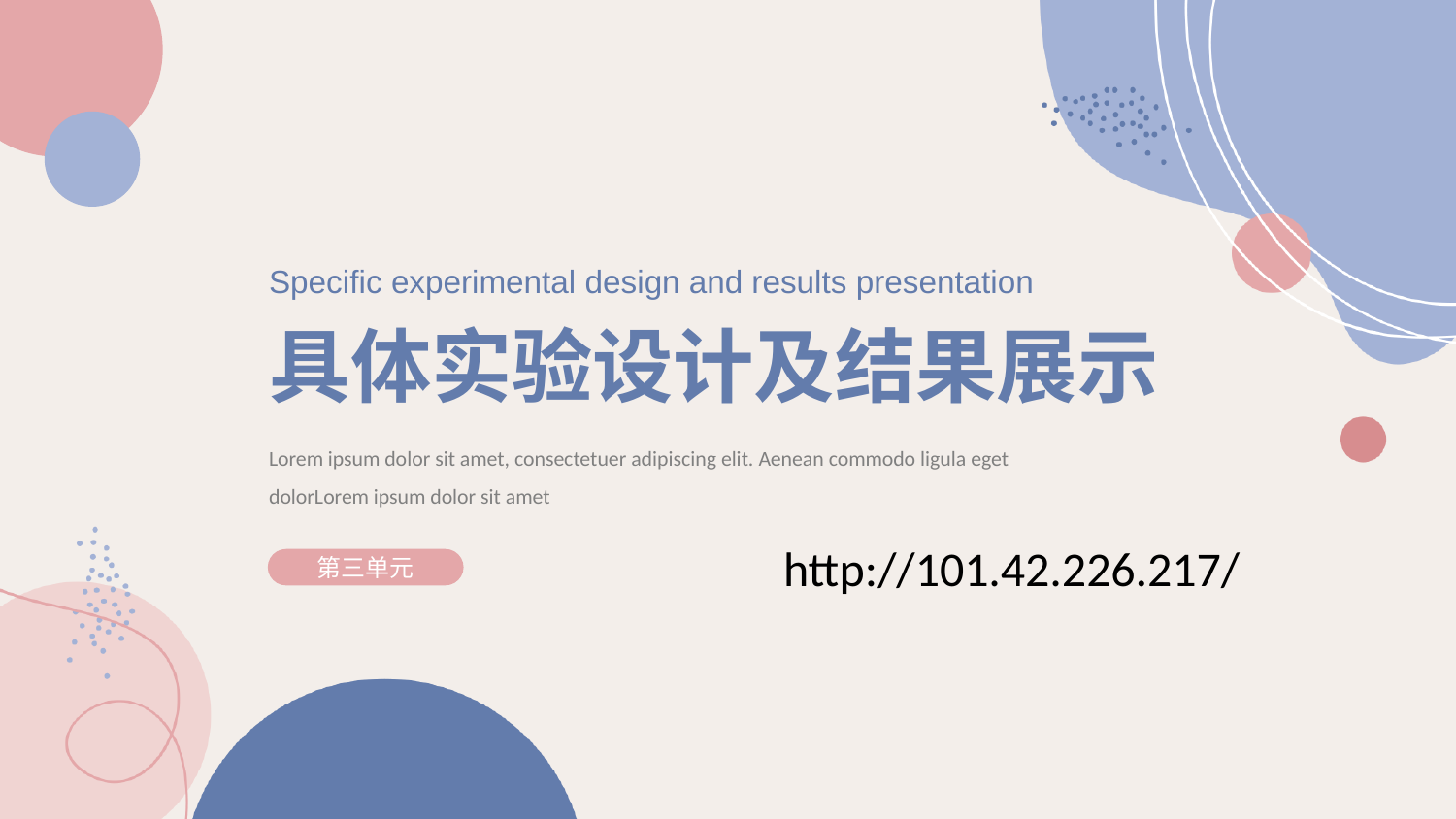

Specific experimental design and results presentation
具体实验设计及结果展示
Lorem ipsum dolor sit amet, consectetuer adipiscing elit. Aenean commodo ligula eget dolorLorem ipsum dolor sit amet
http://101.42.226.217/
第三单元